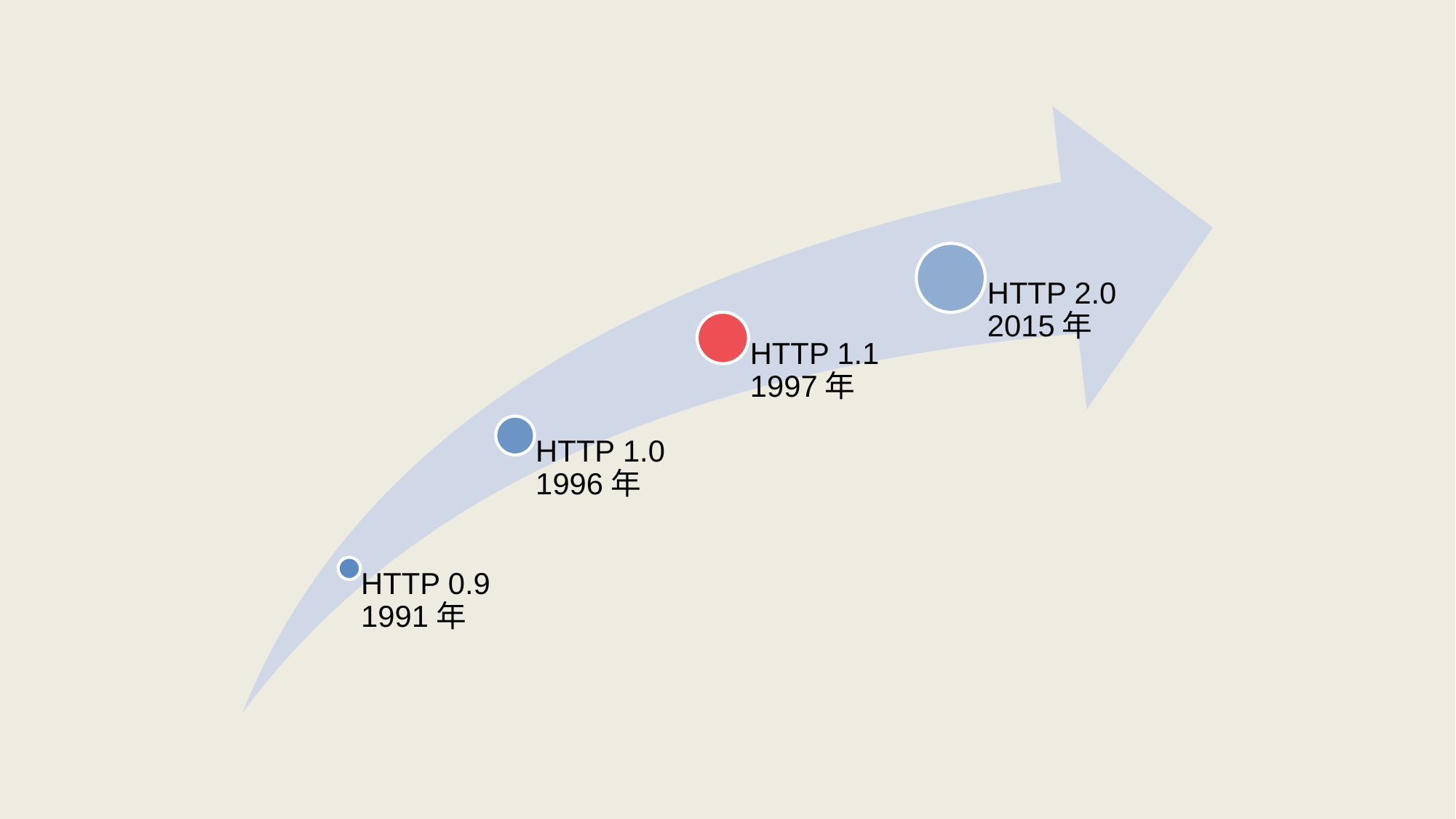

HTTP 0.9 1991年
HTTP 1.0 1996年
HTTP 1.1 1997年
HTTP 2.0 2015年